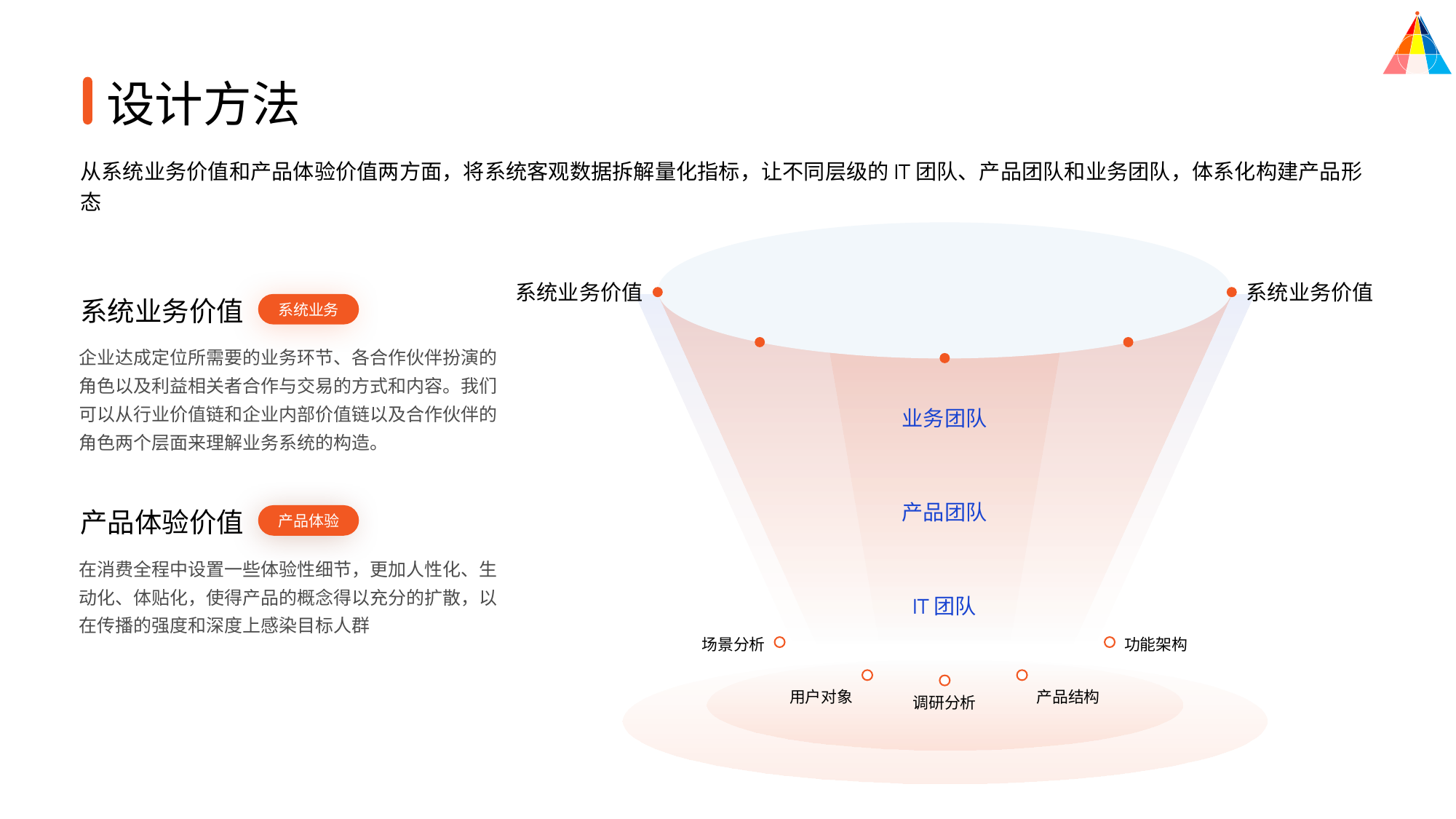

设计方法

从系统业务价值和产品体验价值两方面，将系统客观数据拆解量化指标，让不同层级的IT团队、产品团队和业务团队，体系化构建产品形态

系统业务价值

系统业务价值

业务团队
产品团队
IT团队

场景分析
功能架构

用户对象
产品结构
调研分析
系统业务价值

系统业务
企业达成定位所需要的业务环节、各合作伙伴扮演的角色以及利益相关者合作与交易的方式和内容。我们可以从行业价值链和企业内部价值链以及合作伙伴的角色两个层面来理解业务系统的构造。
产品体验价值

产品体验
在消费全程中设置一些体验性细节，更加人性化、生动化、体贴化，使得产品的概念得以充分的扩散，以在传播的强度和深度上感染目标人群